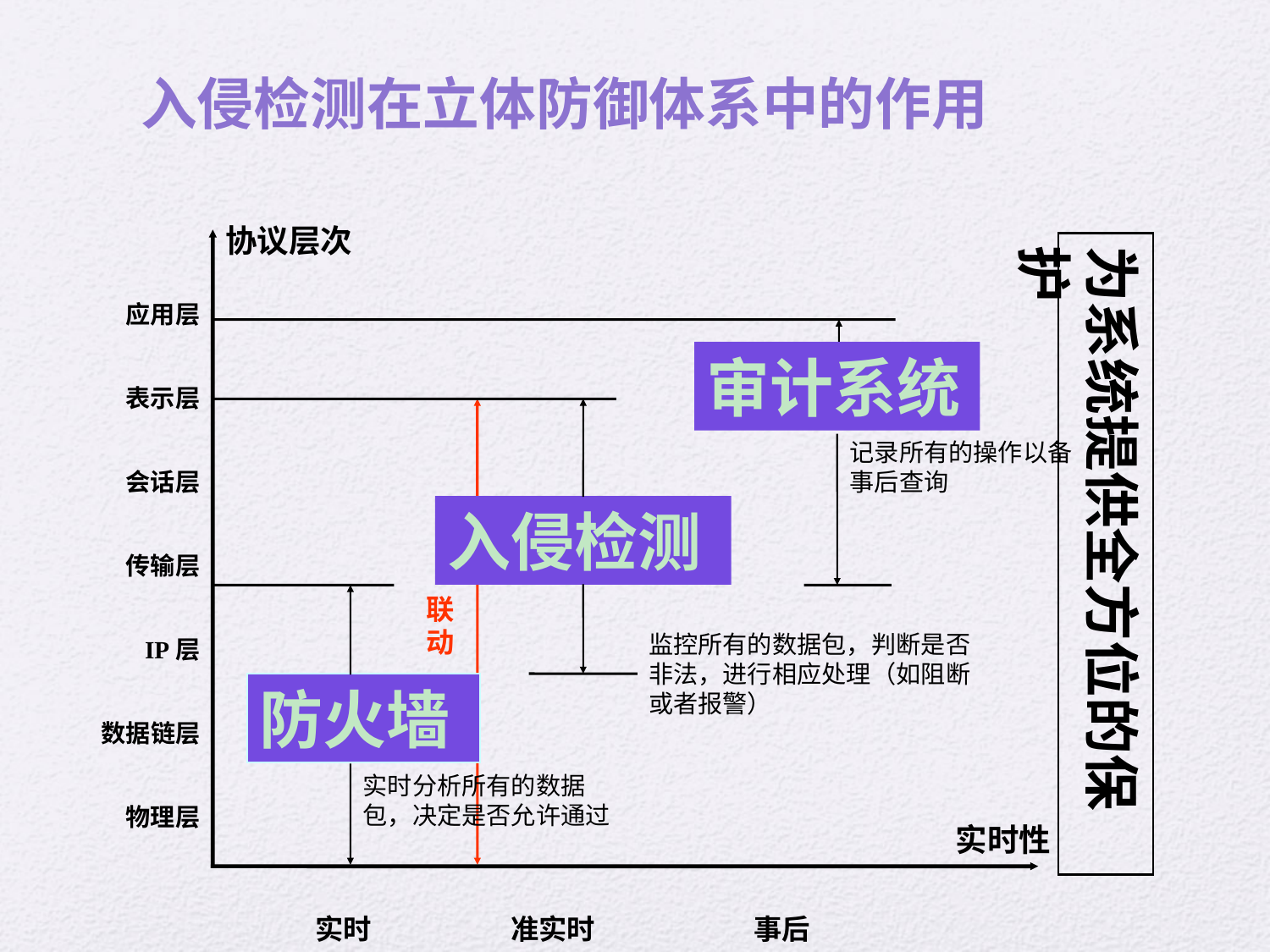

入侵检测在立体防御体系中的作用
协议层次

为系统提供全方位的保护
应用层

表示层

会话层

传输层

IP层

数据链层

物理层

审计系统

联动

记录所有的操作以备事后查询

入侵检测

监控所有的数据包，判断是否非法，进行相应处理（如阻断或者报警）
防火墙

实时分析所有的数据包，决定是否允许通过

实时性

        实时                      准实时                         事后